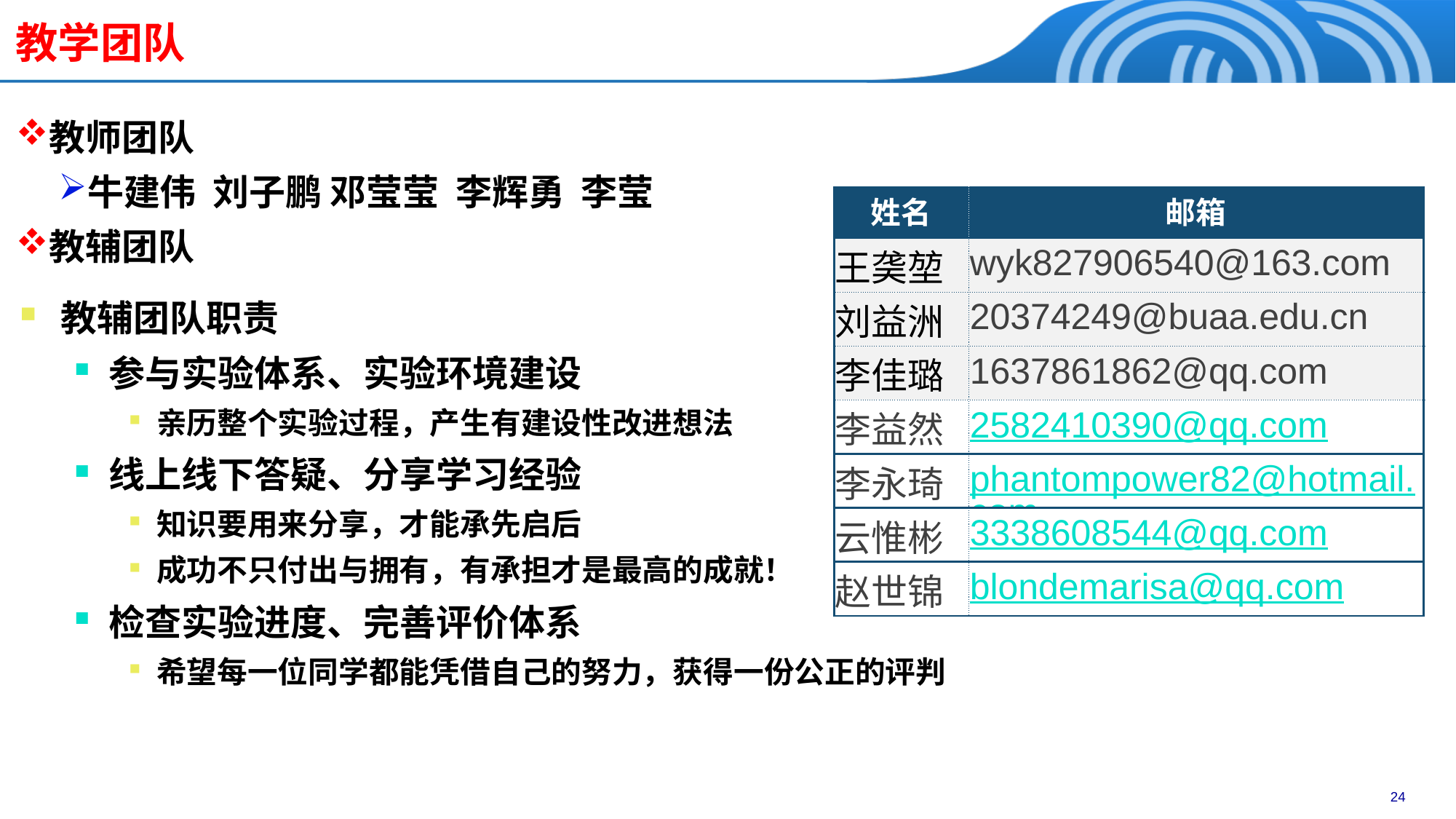

# 教学团队
教师团队
牛建伟  刘子鹏 邓莹莹  李辉勇  李莹
教辅团队
| 姓名 | 邮箱 |
| --- | --- |
| 王䶮堃 | wyk827906540@163.com |
| 刘益洲 | 20374249@buaa.edu.cn |
| 李佳璐 | 1637861862@qq.com |
| 李益然 | 2582410390@qq.com |
| 李永琦 | phantompower82@hotmail.com |
| 云惟彬 | 3338608544@qq.com |
| 赵世锦 | blondemarisa@qq.com |
教辅团队职责
参与实验体系、实验环境建设
亲历整个实验过程，产生有建设性改进想法
线上线下答疑、分享学习经验
知识要用来分享，才能承先启后
成功不只付出与拥有，有承担才是最高的成就！
检查实验进度、完善评价体系
希望每一位同学都能凭借自己的努力，获得一份公正的评判